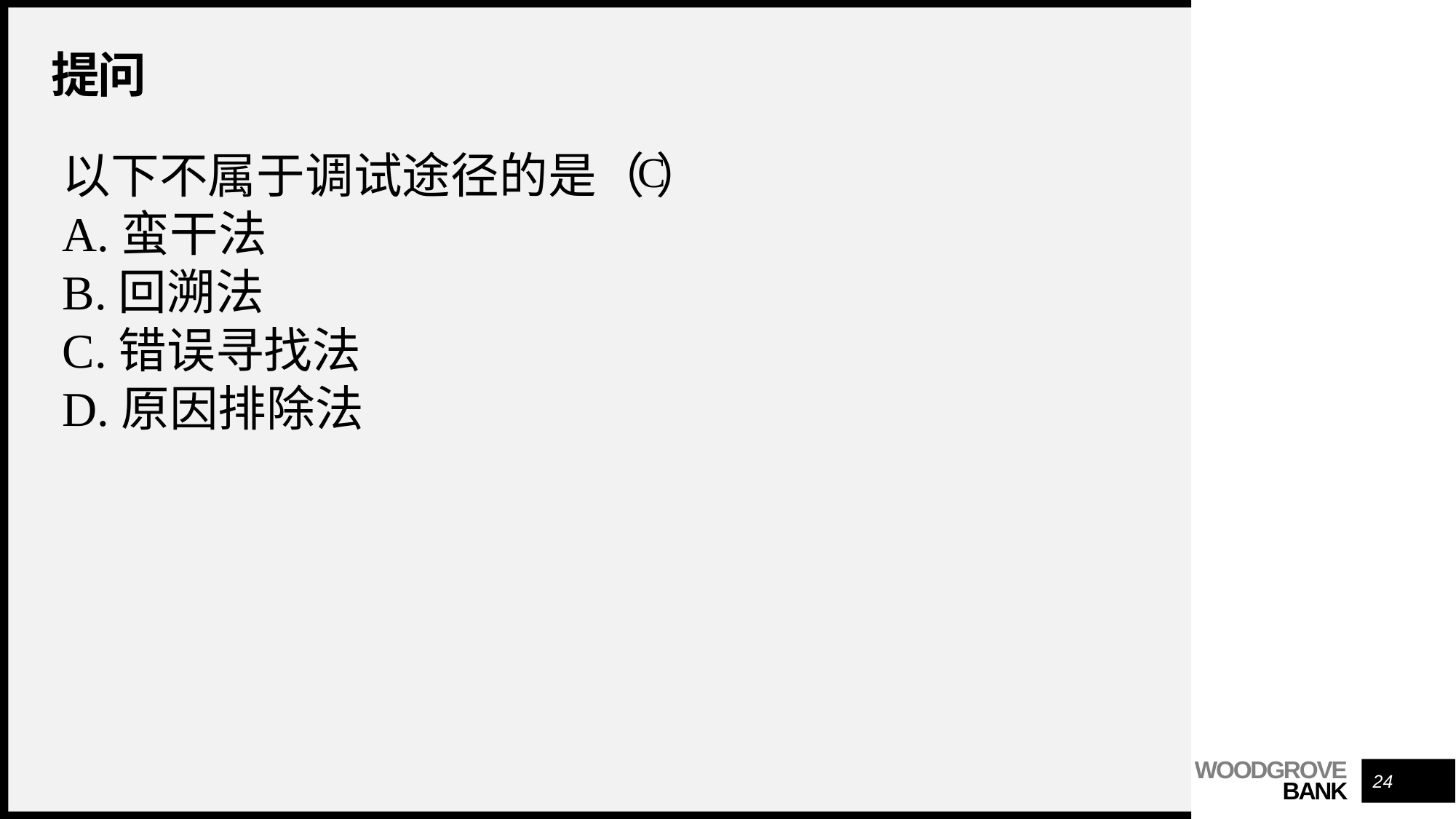

# 提问
以下不属于调试途径的是（ ）
A.蛮干法
B.回溯法
C.错误寻找法
D.原因排除法
C

24